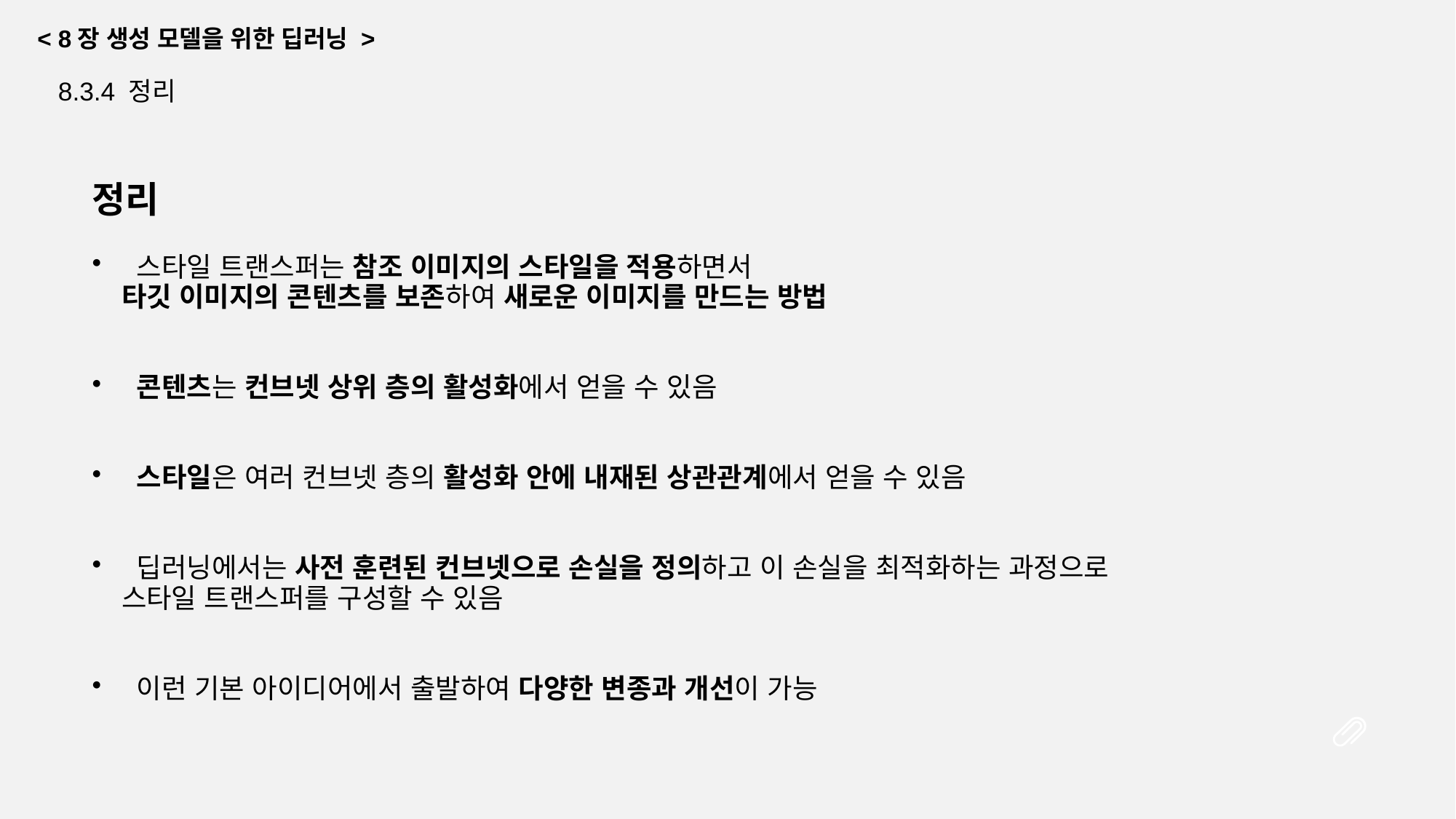

< 8장 생성 모델을 위한 딥러닝 >
8.3.4 정리
정리

 스타일 트랜스퍼는 참조 이미지의 스타일을 적용하면서
   타깃 이미지의 콘텐츠를 보존하여 새로운 이미지를 만드는 방법

 콘텐츠는 컨브넷 상위 층의 활성화에서 얻을 수 있음

 스타일은 여러 컨브넷 층의 활성화 안에 내재된 상관관계에서 얻을 수 있음

 딥러닝에서는 사전 훈련된 컨브넷으로 손실을 정의하고 이 손실을 최적화하는 과정으로
   스타일 트랜스퍼를 구성할 수 있음

 이런 기본 아이디어에서 출발하여 다양한 변종과 개선이 가능